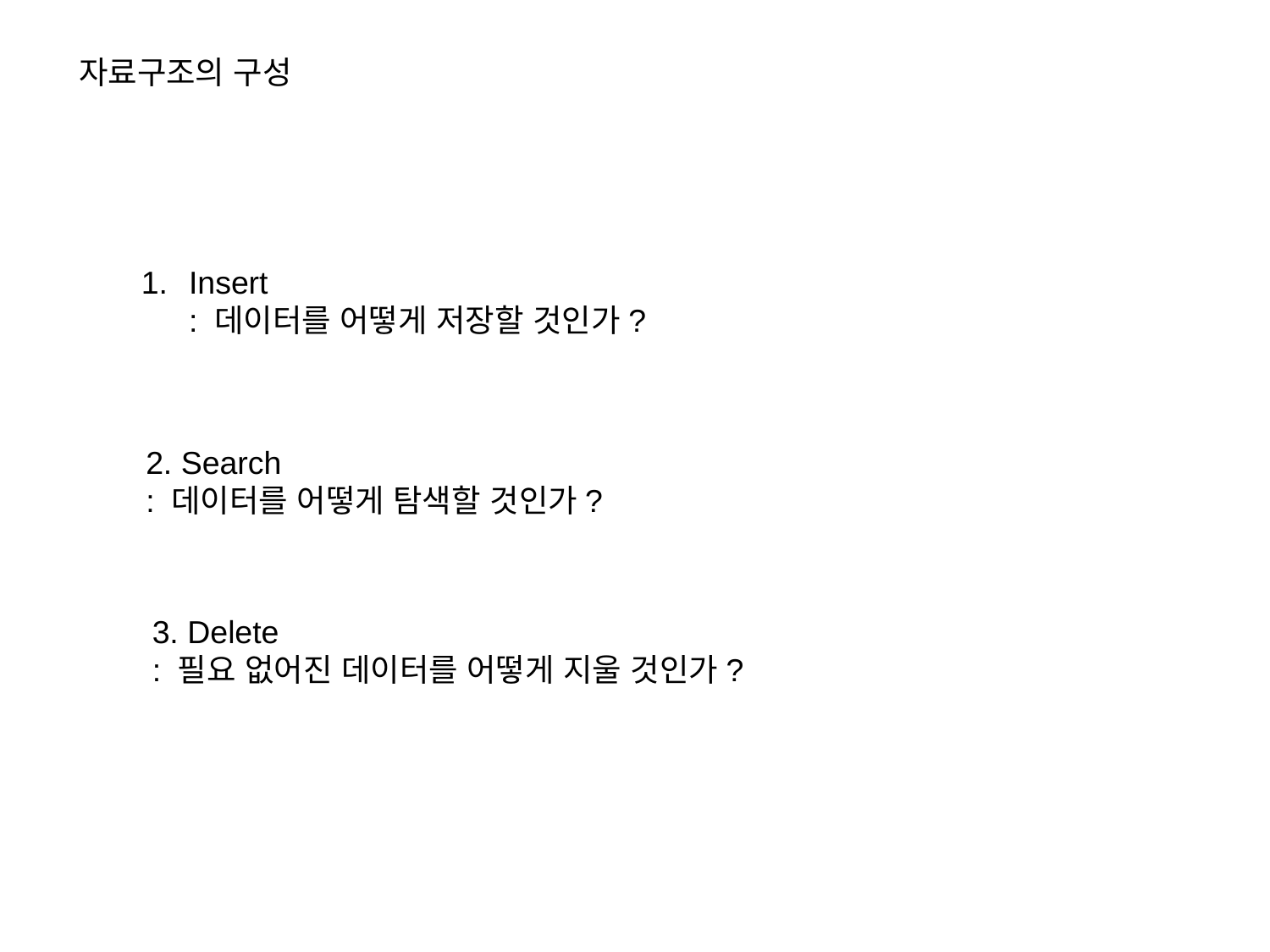

자료구조의 구성
Insert
: 데이터를 어떻게 저장할 것인가?
2. Search
: 데이터를 어떻게 탐색할 것인가?
3. Delete
: 필요 없어진 데이터를 어떻게 지울 것인가?